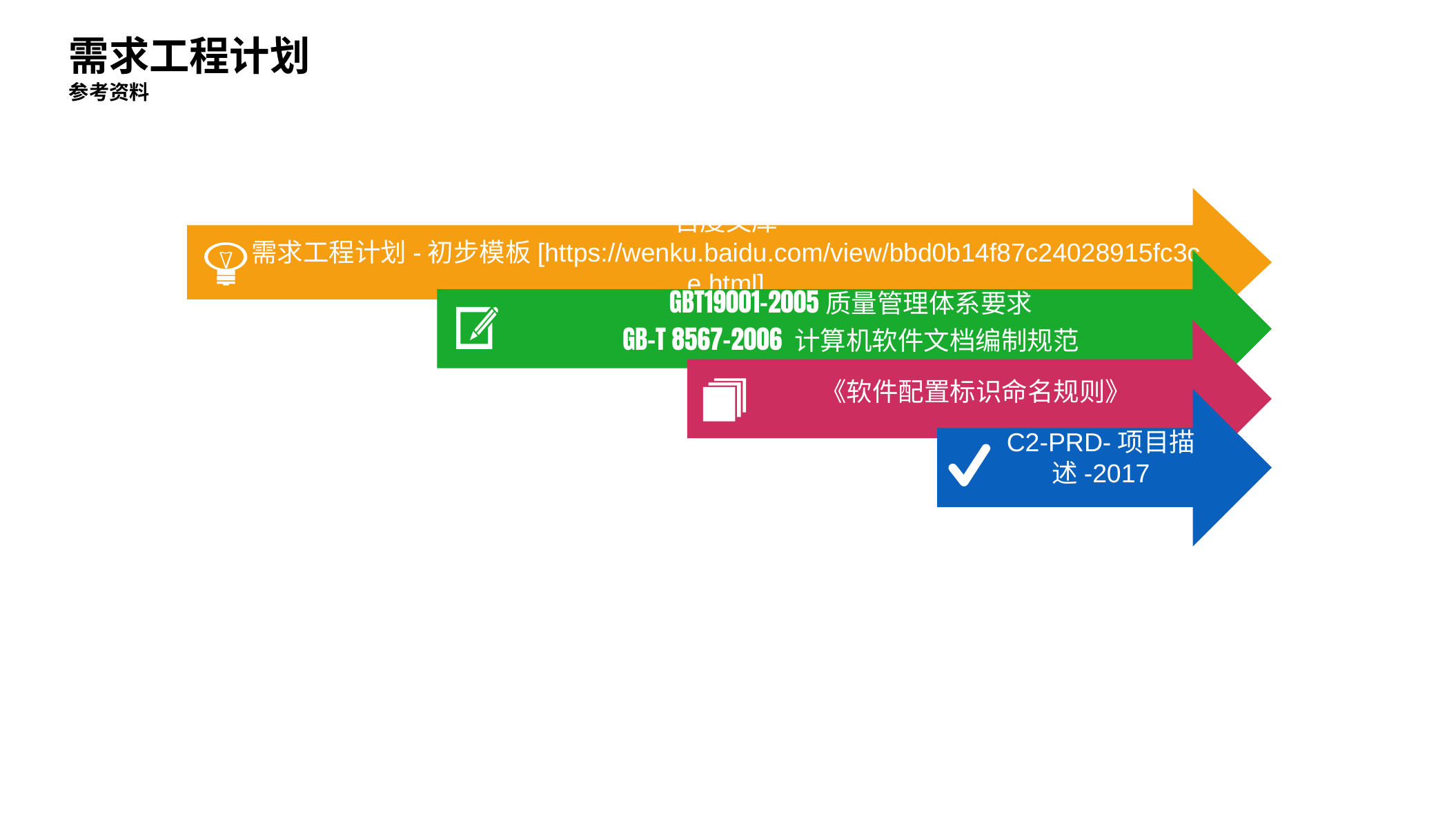

需求工程计划
参考资料
百度文库 需求工程计划-初步模板[https://wenku.baidu.com/view/bbd0b14f87c24028915fc3ce.html]

GBT19001-2005质量管理体系要求
GB-T 8567-2006 计算机软件文档编制规范

《软件配置标识命名规则》

C2-PRD-项目描述-2017